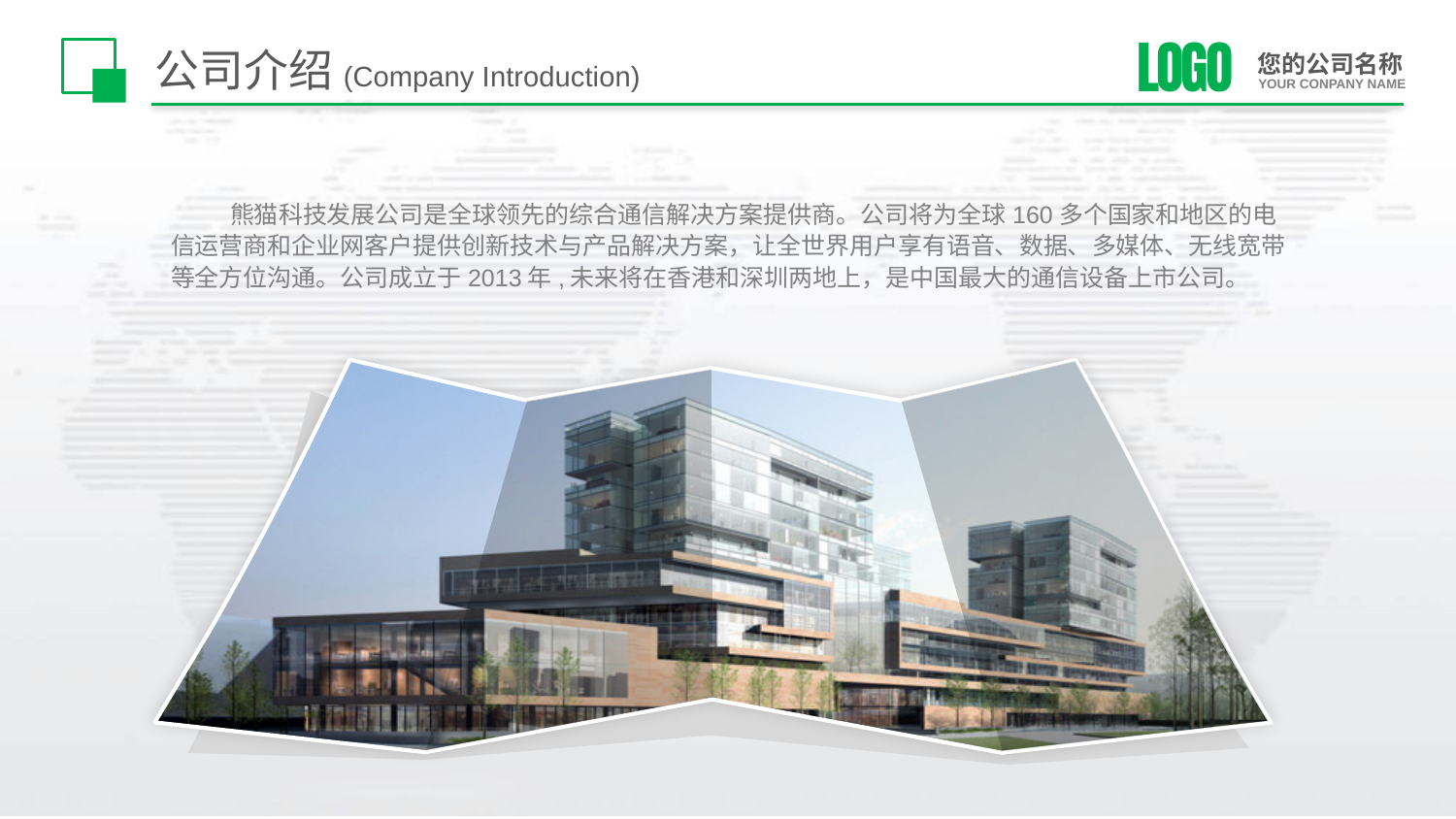

# 公司介绍(Company Introduction)
          熊猫科技发展公司是全球领先的综合通信解决方案提供商。公司将为全球160多个国家和地区的电信运营商和企业网客户提供创新技术与产品解决方案，让全世界用户享有语音、数据、多媒体、无线宽带等全方位沟通。公司成立于2013年,未来将在香港和深圳两地上，是中国最大的通信设备上市公司。